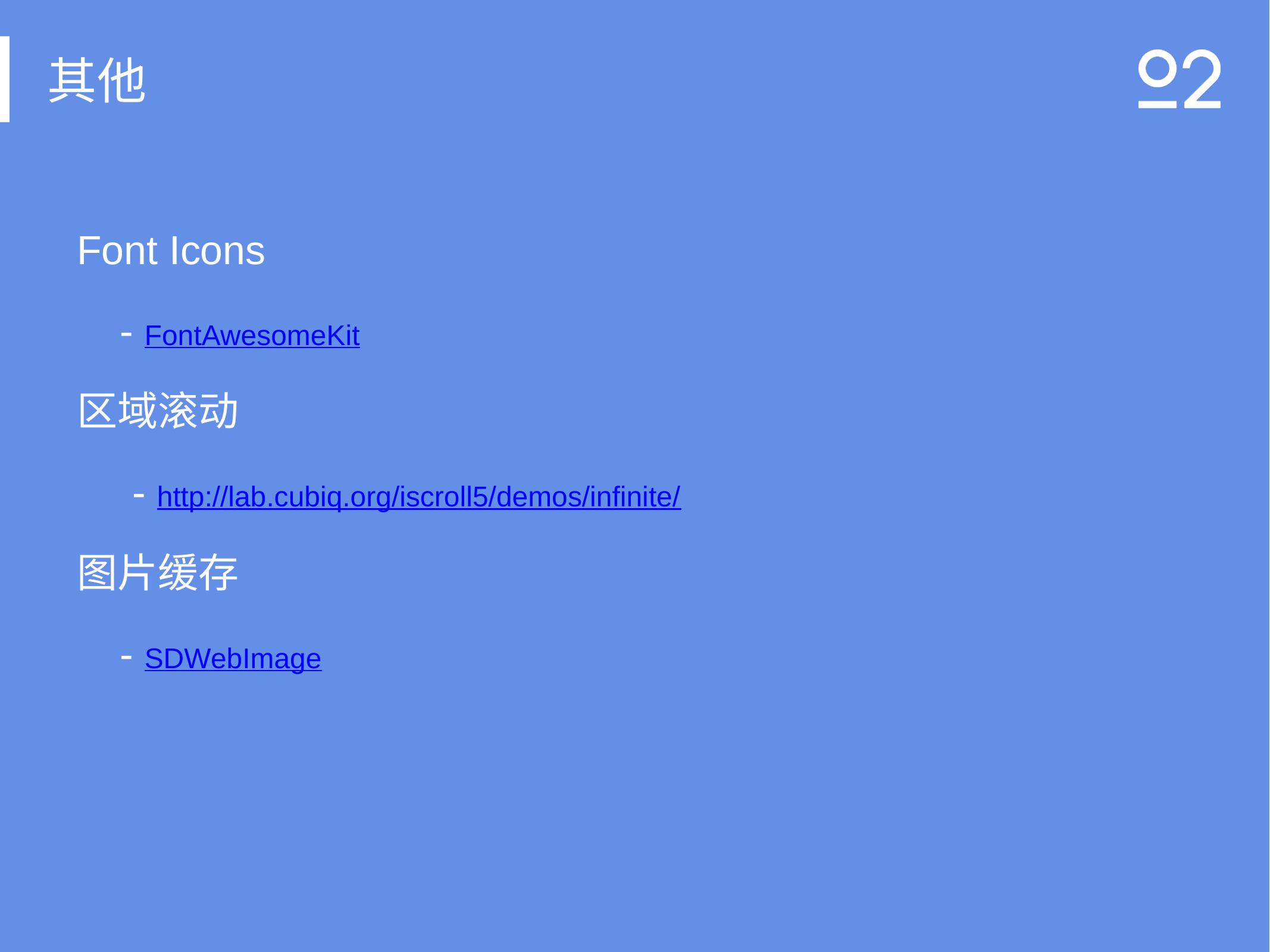

# 其他
Font Icons
- FontAwesomeKit
区域滚动
   - http://lab.cubiq.org/iscroll5/demos/infinite/
图片缓存
- SDWebImage